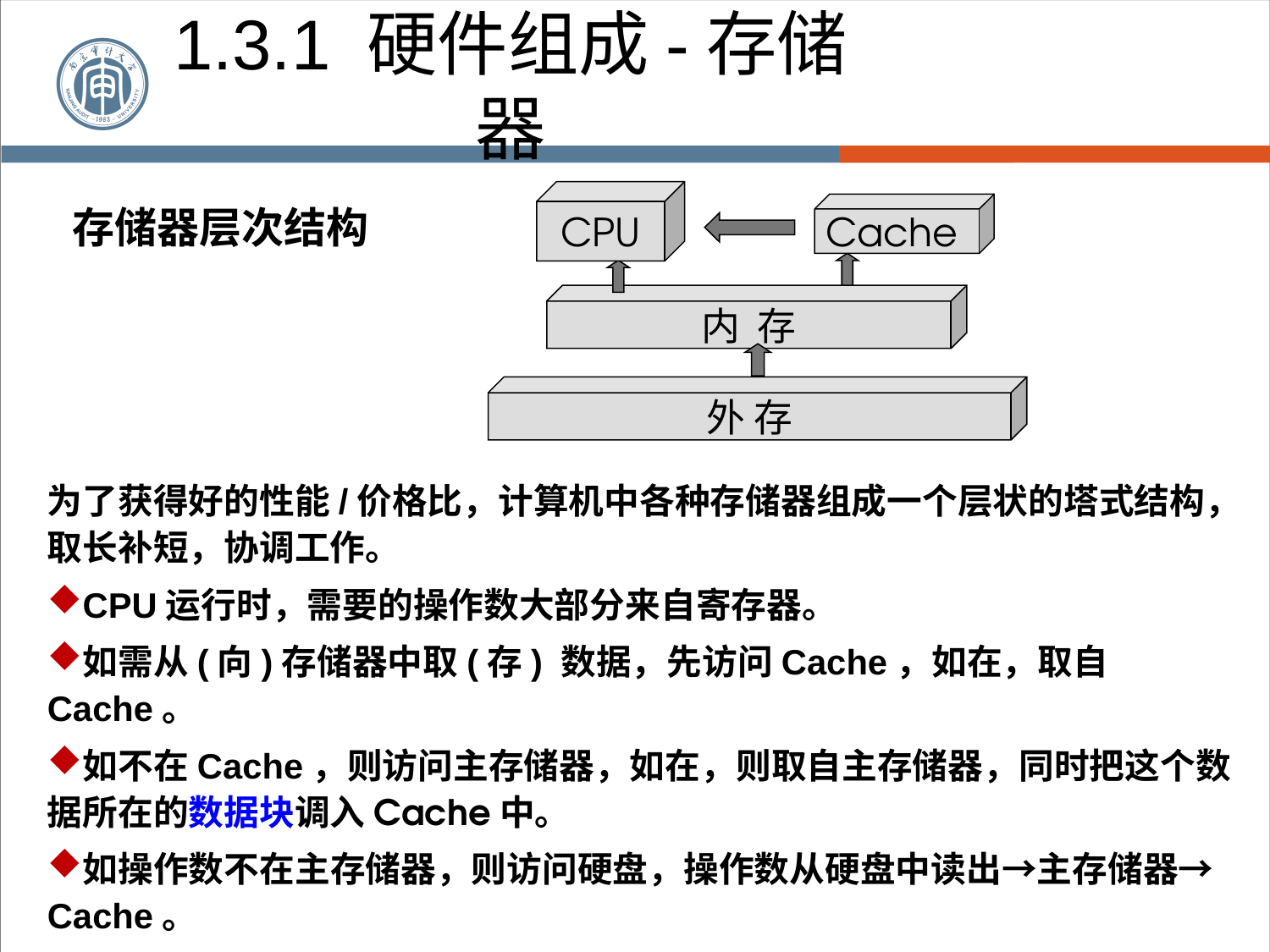

1.3.1 硬件组成-存储器

# 存储器层次结构
CPU

Cache

内  存

外 存
为了获得好的性能/价格比，计算机中各种存储器组成一个层状的塔式结构，取长补短，协调工作。
CPU运行时，需要的操作数大部分来自寄存器。
如需从(向)存储器中取(存) 数据，先访问Cache，如在，取自Cache。
如不在Cache，则访问主存储器，如在，则取自主存储器，同时把这个数据所在的数据块调入Cache中。
如操作数不在主存储器，则访问硬盘，操作数从硬盘中读出→主存储器→Cache。